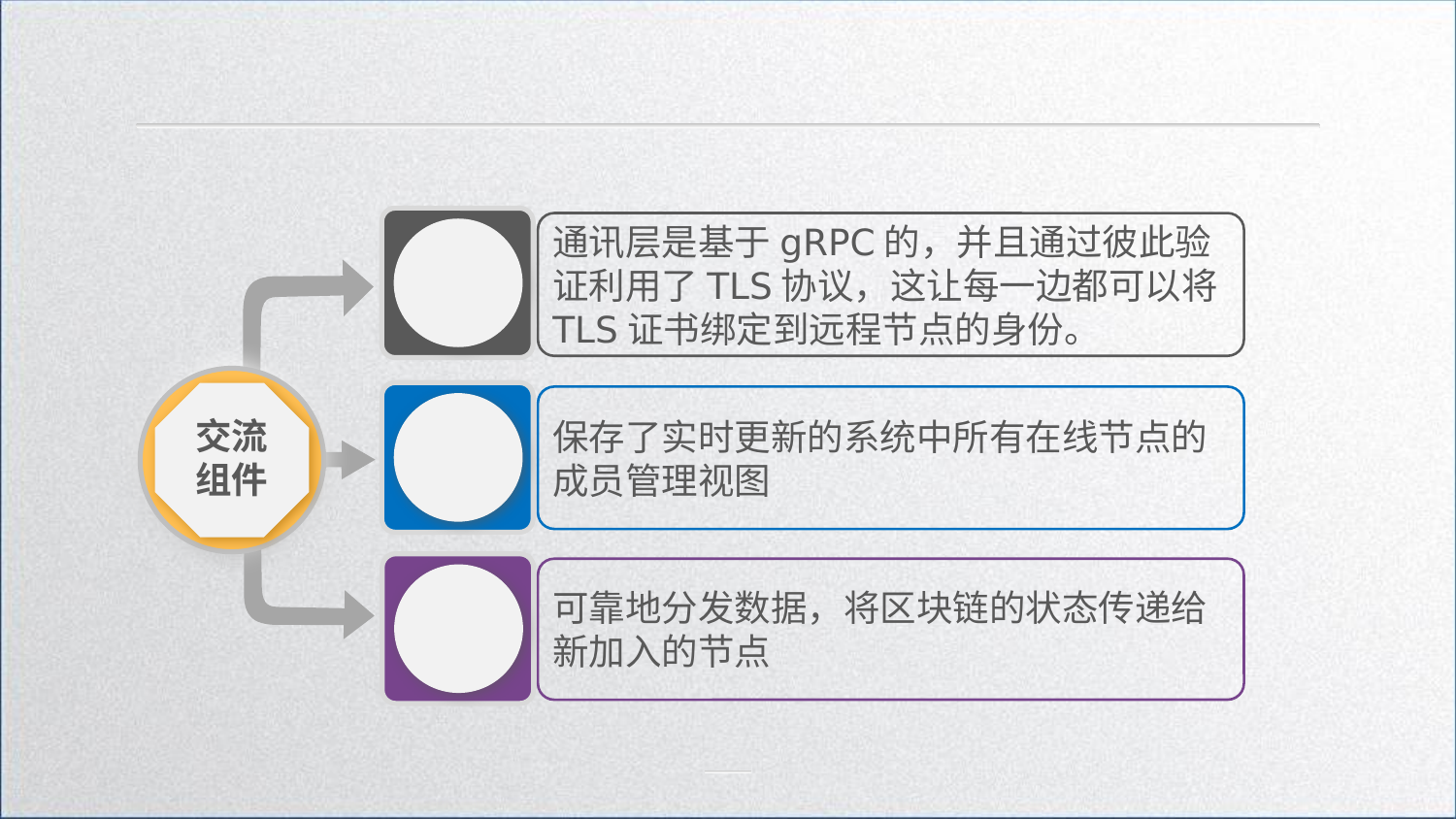

通讯层是基于gRPC的，并且通过彼此验证利用了TLS协议，这让每一边都可以将TLS证书绑定到远程节点的身份。

保存了实时更新的系统中所有在线节点的成员管理视图

交流组件

可靠地分发数据，将区块链的状态传递给新加入的节点